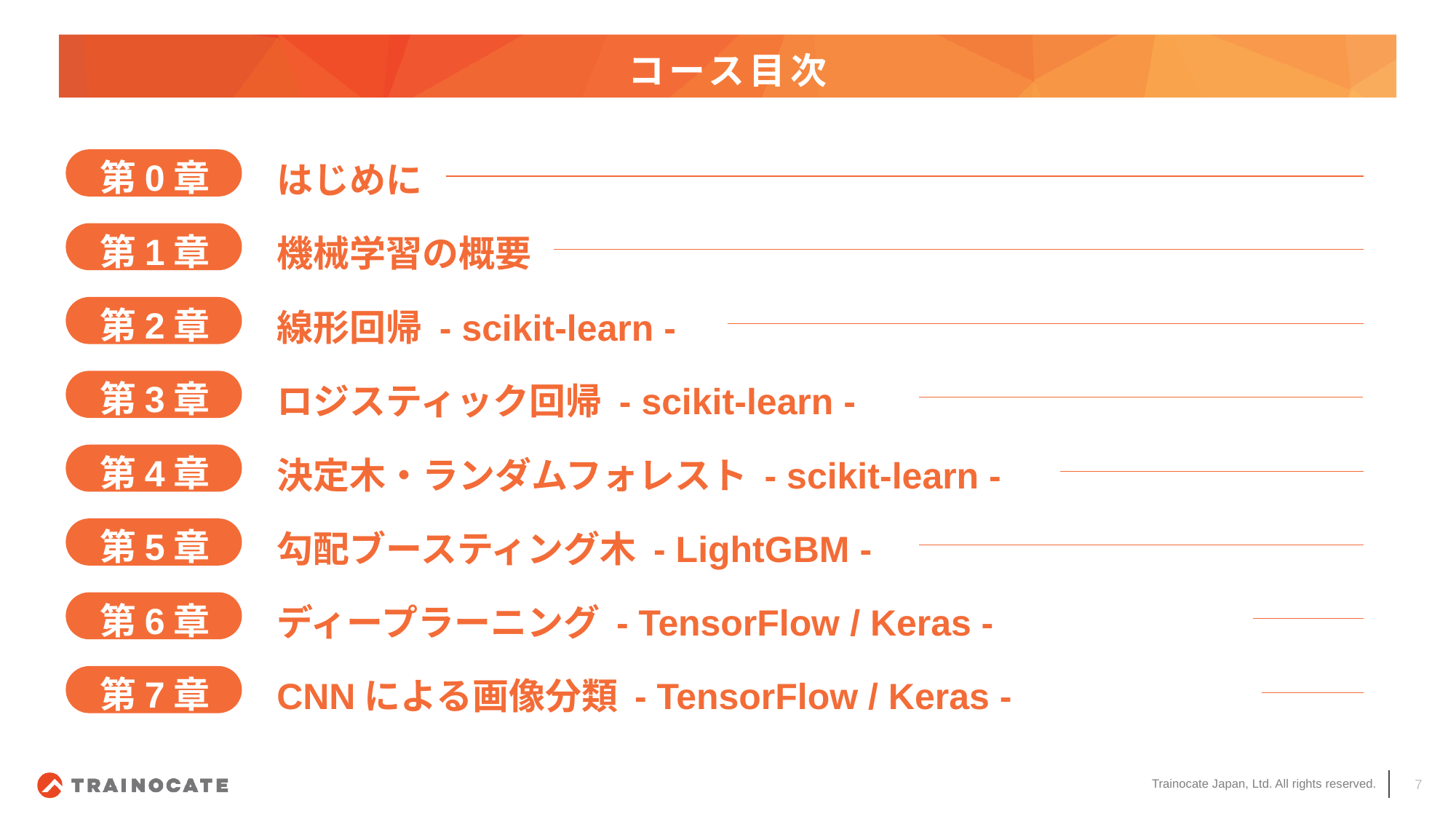

# コース目次
第0章
はじめに
第1章
機械学習の概要
第2章
線形回帰 - scikit-learn -
第3章
ロジスティック回帰 - scikit-learn -
第4章
決定木・ランダムフォレスト - scikit-learn -
第5章
勾配ブースティング木 - LightGBM -
第6章
ディープラーニング - TensorFlow / Keras -
第7章
CNNによる画像分類 - TensorFlow / Keras -
7